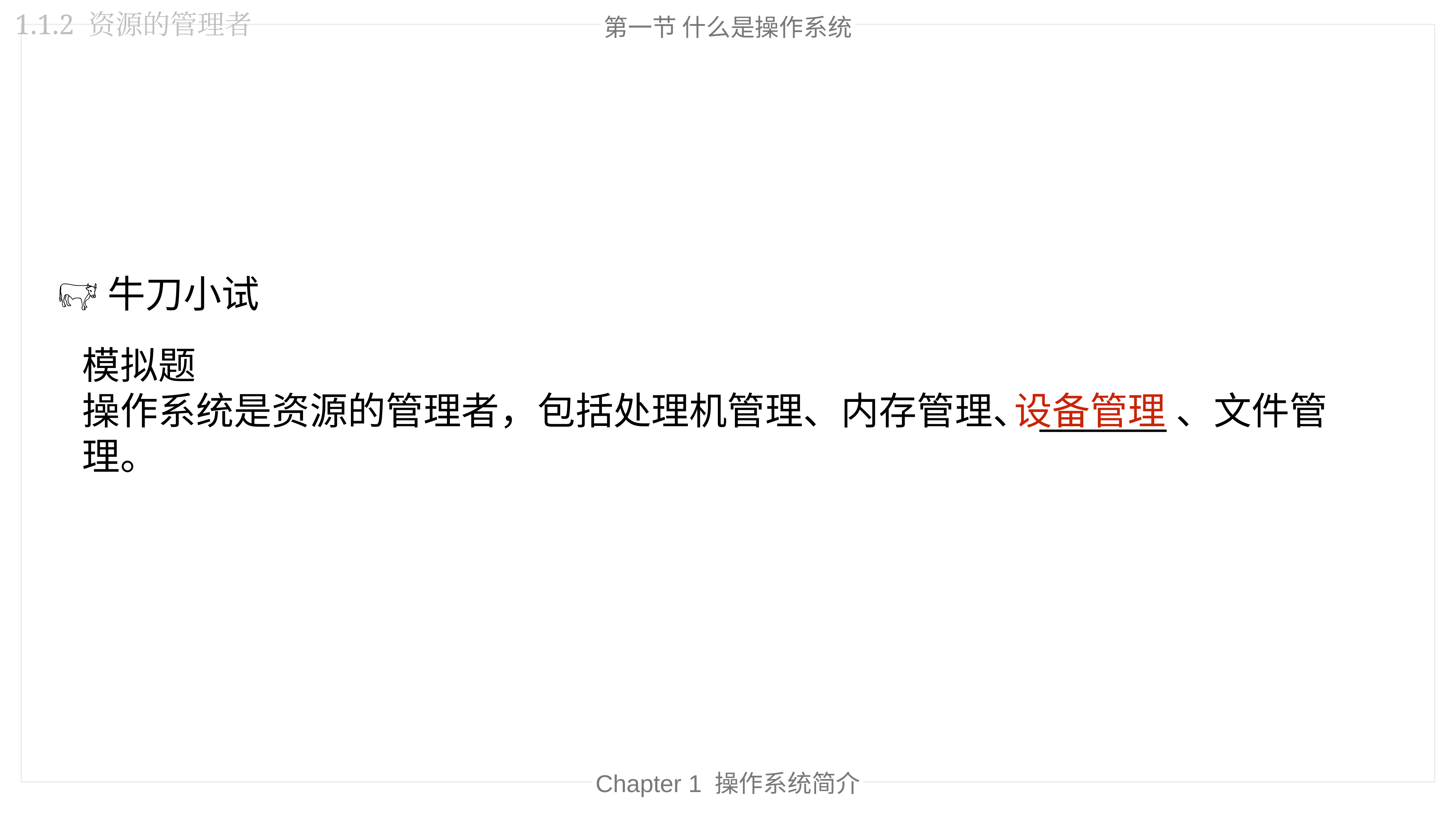

1.1.2 资源的管理者
第一节 什么是操作系统
🐂牛刀小试
模拟题
操作系统是资源的管理者，包括处理机管理、内存管理、______、文件管理。
设备管理
Chapter 1 操作系统简介